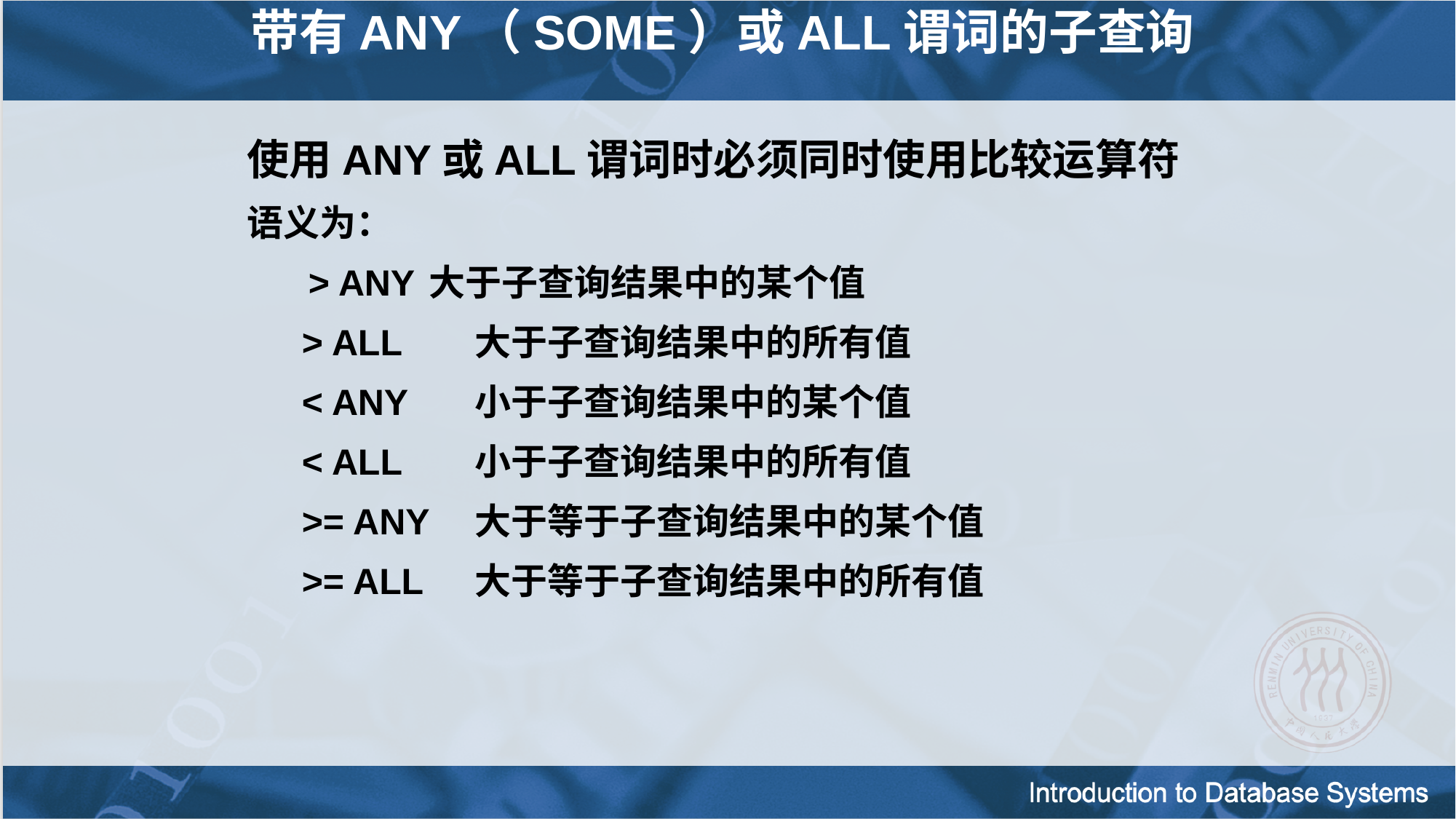

带有ANY（SOME）或ALL谓词的子查询
使用ANY或ALL谓词时必须同时使用比较运算符
语义为：
      > ANY	大于子查询结果中的某个值
> ALL	大于子查询结果中的所有值
< ANY	小于子查询结果中的某个值
< ALL	小于子查询结果中的所有值
>= ANY	大于等于子查询结果中的某个值
>= ALL	大于等于子查询结果中的所有值